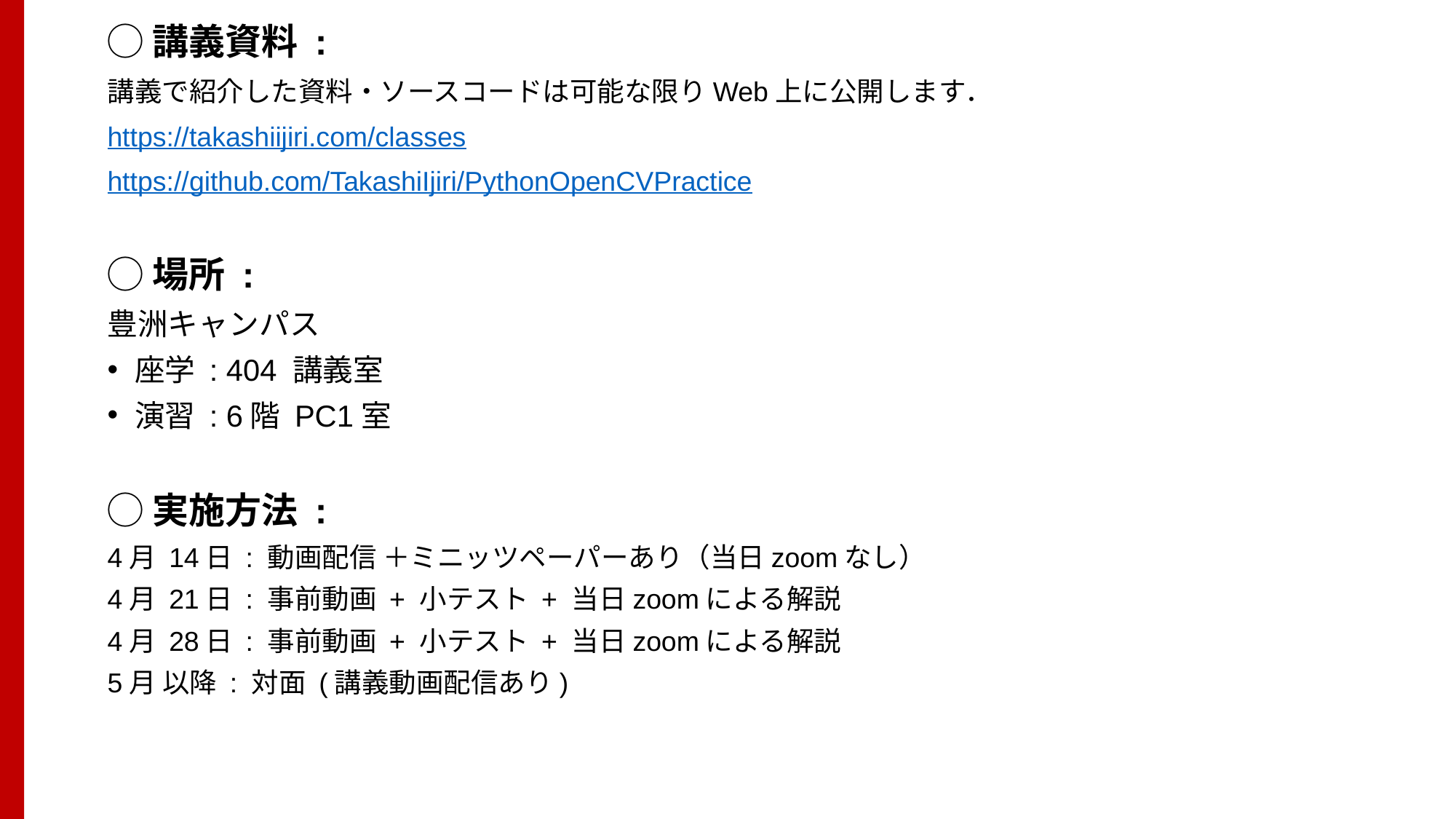

◯講義資料 :
講義で紹介した資料・ソースコードは可能な限りWeb上に公開します．
https://takashiijiri.com/classes
https://github.com/TakashiIjiri/PythonOpenCVPractice

◯場所 :
豊洲キャンパス
座学 : 404 講義室
演習 : 6階 PC1室

◯実施方法 :
4月 14日 : 動画配信 ＋ミニッツペーパーあり（当日zoomなし）
4月 21日 : 事前動画 + 小テスト + 当日zoomによる解説
4月 28日 : 事前動画 + 小テスト + 当日zoomによる解説
5月 以降 : 対面 (講義動画配信あり)